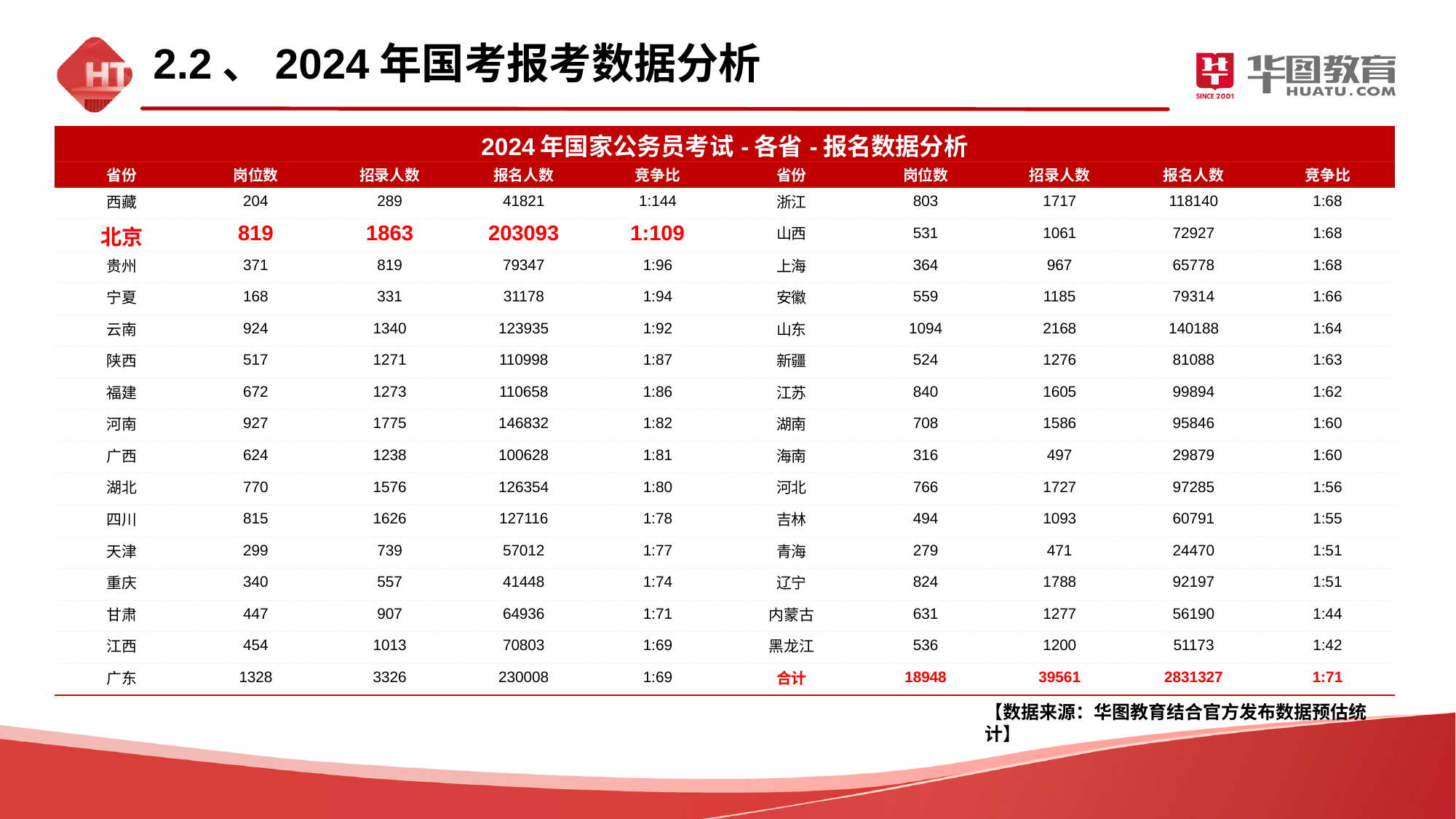

2.2、2024年国考报考数据分析
| 2024年国家公务员考试-各省-报名数据分析 |  |  |  |  |  |  |  |  |  |
| --- | --- | --- | --- | --- | --- | --- | --- | --- | --- |
| 省份 | 岗位数 | 招录人数 | 报名人数 | 竞争比 | 省份 | 岗位数 | 招录人数 | 报名人数 | 竞争比 |
| 西藏 | 204 | 289 | 41821 | 1:144 | 浙江 | 803 | 1717 | 118140 | 1:68 |
| 北京 | 819 | 1863 | 203093 | 1:109 | 山西 | 531 | 1061 | 72927 | 1:68 |
| 贵州 | 371 | 819 | 79347 | 1:96 | 上海 | 364 | 967 | 65778 | 1:68 |
| 宁夏 | 168 | 331 | 31178 | 1:94 | 安徽 | 559 | 1185 | 79314 | 1:66 |
| 云南 | 924 | 1340 | 123935 | 1:92 | 山东 | 1094 | 2168 | 140188 | 1:64 |
| 陕西 | 517 | 1271 | 110998 | 1:87 | 新疆 | 524 | 1276 | 81088 | 1:63 |
| 福建 | 672 | 1273 | 110658 | 1:86 | 江苏 | 840 | 1605 | 99894 | 1:62 |
| 河南 | 927 | 1775 | 146832 | 1:82 | 湖南 | 708 | 1586 | 95846 | 1:60 |
| 广西 | 624 | 1238 | 100628 | 1:81 | 海南 | 316 | 497 | 29879 | 1:60 |
| 湖北 | 770 | 1576 | 126354 | 1:80 | 河北 | 766 | 1727 | 97285 | 1:56 |
| 四川 | 815 | 1626 | 127116 | 1:78 | 吉林 | 494 | 1093 | 60791 | 1:55 |
| 天津 | 299 | 739 | 57012 | 1:77 | 青海 | 279 | 471 | 24470 | 1:51 |
| 重庆 | 340 | 557 | 41448 | 1:74 | 辽宁 | 824 | 1788 | 92197 | 1:51 |
| 甘肃 | 447 | 907 | 64936 | 1:71 | 内蒙古 | 631 | 1277 | 56190 | 1:44 |
| 江西 | 454 | 1013 | 70803 | 1:69 | 黑龙江 | 536 | 1200 | 51173 | 1:42 |
| 广东 | 1328 | 3326 | 230008 | 1:69 | 合计 | 18948 | 39561 | 2831327 | 1:71 |
【数据来源：华图教育结合官方发布数据预估统计】